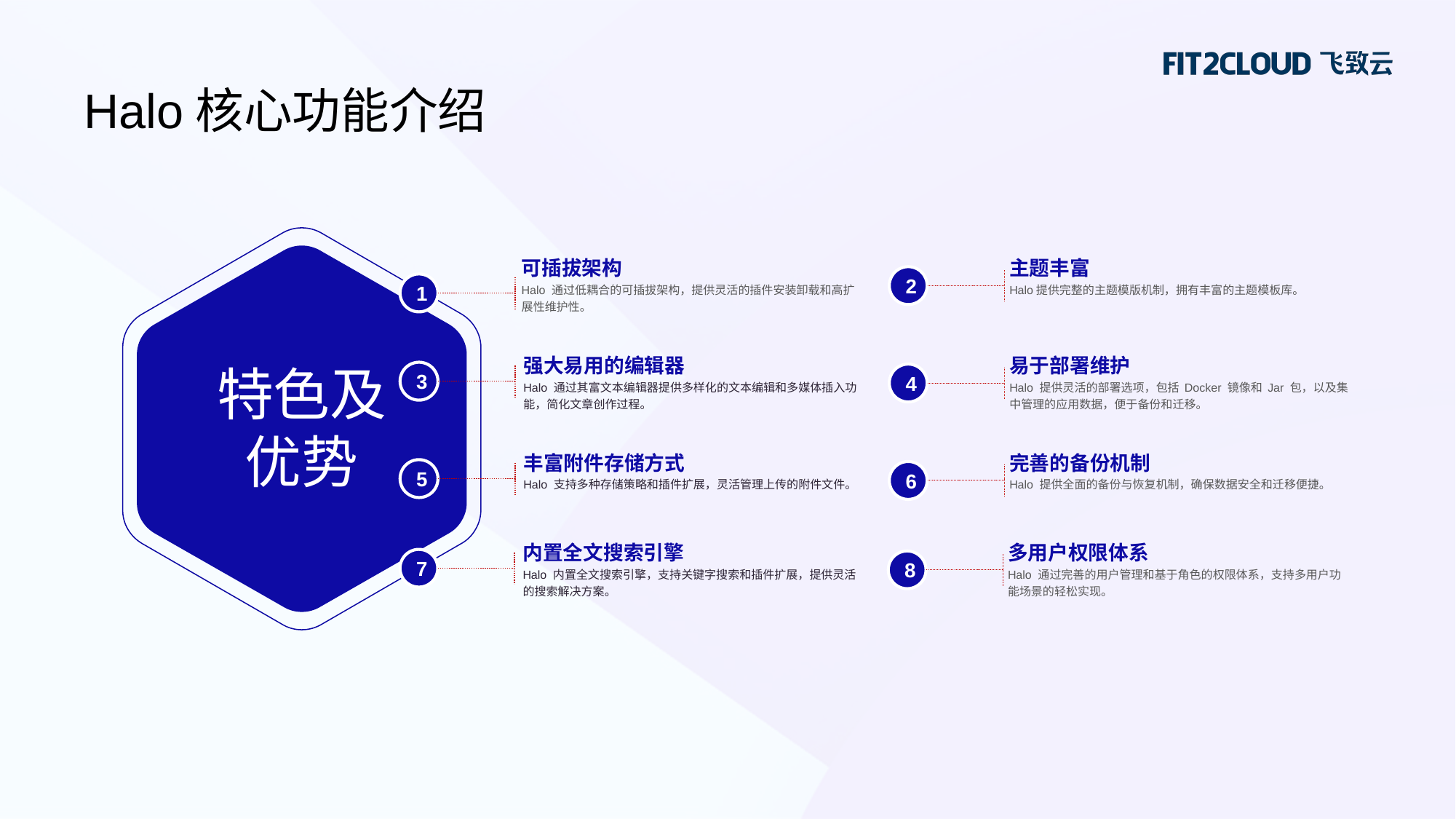

Halo核心功能介绍

可插拔架构
Halo 通过低耦合的可插拔架构，提供灵活的插件安装卸载和高扩展性维护性。
主题丰富
Halo提供完整的主题模版机制，拥有丰富的主题模板库。
2

1
强大易用的编辑器
Halo 通过其富文本编辑器提供多样化的文本编辑和多媒体插入功能，简化文章创作过程。
3
易于部署维护
Halo 提供灵活的部署选项，包括 Docker 镜像和 Jar 包，以及集中管理的应用数据，便于备份和迁移。
4
特色及优势
丰富附件存储方式
Halo 支持多种存储策略和插件扩展，灵活管理上传的附件文件。
5
完善的备份机制
Halo 提供全面的备份与恢复机制，确保数据安全和迁移便捷。
6
多用户权限体系
Halo 通过完善的用户管理和基于角色的权限体系，支持多用户功能场景的轻松实现。
8
内置全文搜索引擎
Halo 内置全文搜索引擎，支持关键字搜索和插件扩展，提供灵活的搜索解决方案。
7